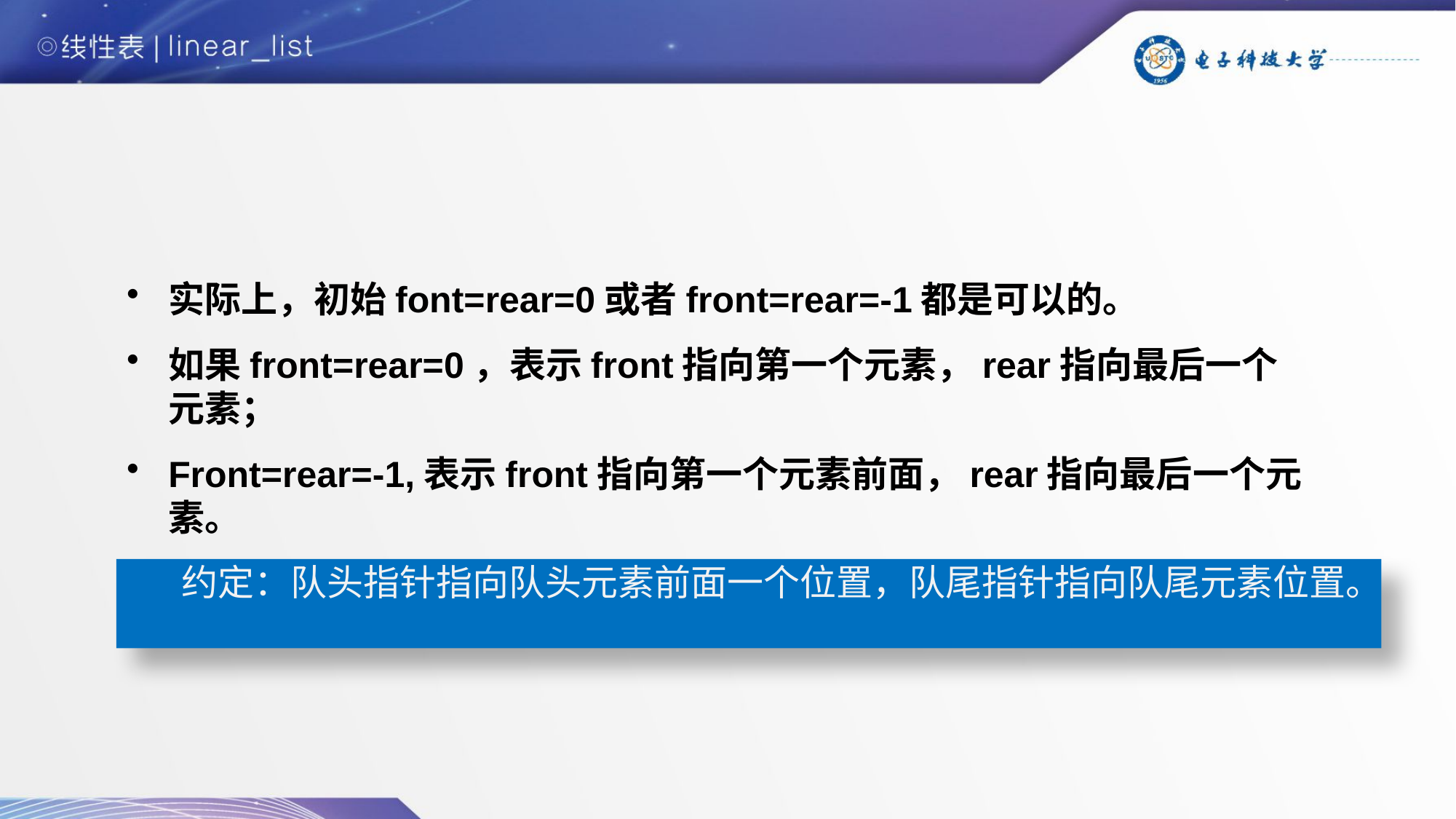

实际上，初始font=rear=0或者front=rear=-1都是可以的。
如果front=rear=0，表示front指向第一个元素，rear指向最后一个元素；
Front=rear=-1,表示front指向第一个元素前面，rear指向最后一个元素。
约定：队头指针指向队头元素前面一个位置，队尾指针指向队尾元素位置。